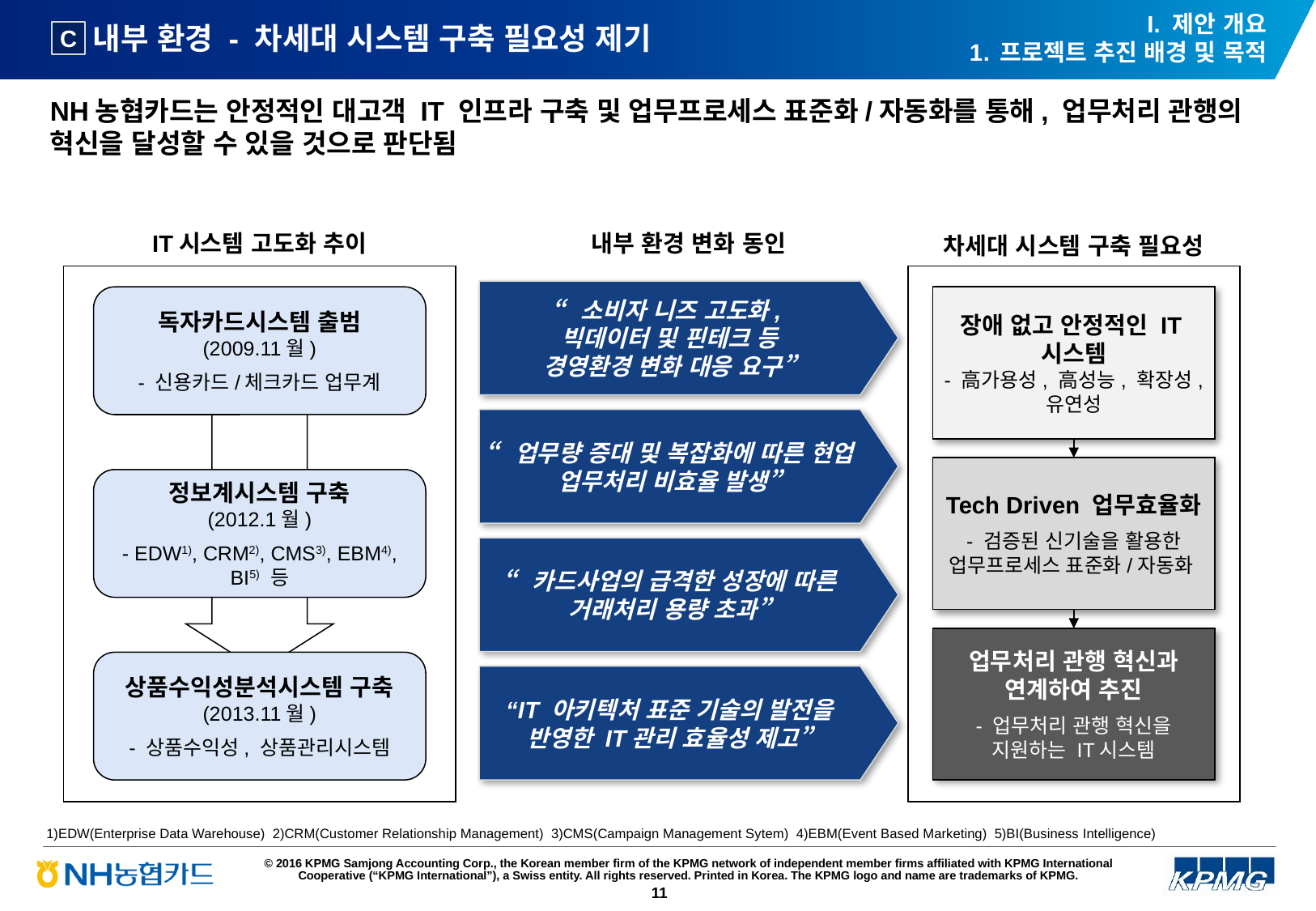

I. 제안 개요
프로젝트 추진 배경 및 목적
# 내부 환경 - 차세대 시스템 구축 필요성 제기
C
NH농협카드는 안정적인 대고객 IT 인프라 구축 및 업무프로세스 표준화/자동화를 통해, 업무처리 관행의 혁신을 달성할 수 있을 것으로 판단됨
IT시스템 고도화 추이
내부 환경 변화 동인
차세대 시스템 구축 필요성

“소비자 니즈 고도화,
빅데이터 및 핀테크 등
경영환경 변화 대응 요구”
독자카드시스템 출범
(2009.11월)
- 신용카드/체크카드 업무계

정보계시스템 구축
(2012.1월)
- EDW1), CRM2), CMS3), EBM4), BI5) 등
상품수익성분석시스템 구축
(2013.11월)
- 상품수익성, 상품관리시스템
장애 없고 안정적인 IT시스템
- 高가용성, 高성능, 확장성, 유연성
Tech Driven 업무효율화
- 검증된 신기술을 활용한 업무프로세스 표준화/자동화
업무처리 관행 혁신과 연계하여 추진
- 업무처리 관행 혁신을 지원하는 IT시스템
“업무량 증대 및 복잡화에 따른 현업 업무처리 비효율 발생”
“카드사업의 급격한 성장에 따른
거래처리 용량 초과”
“IT 아키텍처 표준 기술의 발전을 반영한 IT관리 효율성 제고”

1)EDW(Enterprise Data Warehouse)  2)CRM(Customer Relationship Management)  3)CMS(Campaign Management Sytem)  4)EBM(Event Based Marketing)  5)BI(Business Intelligence)